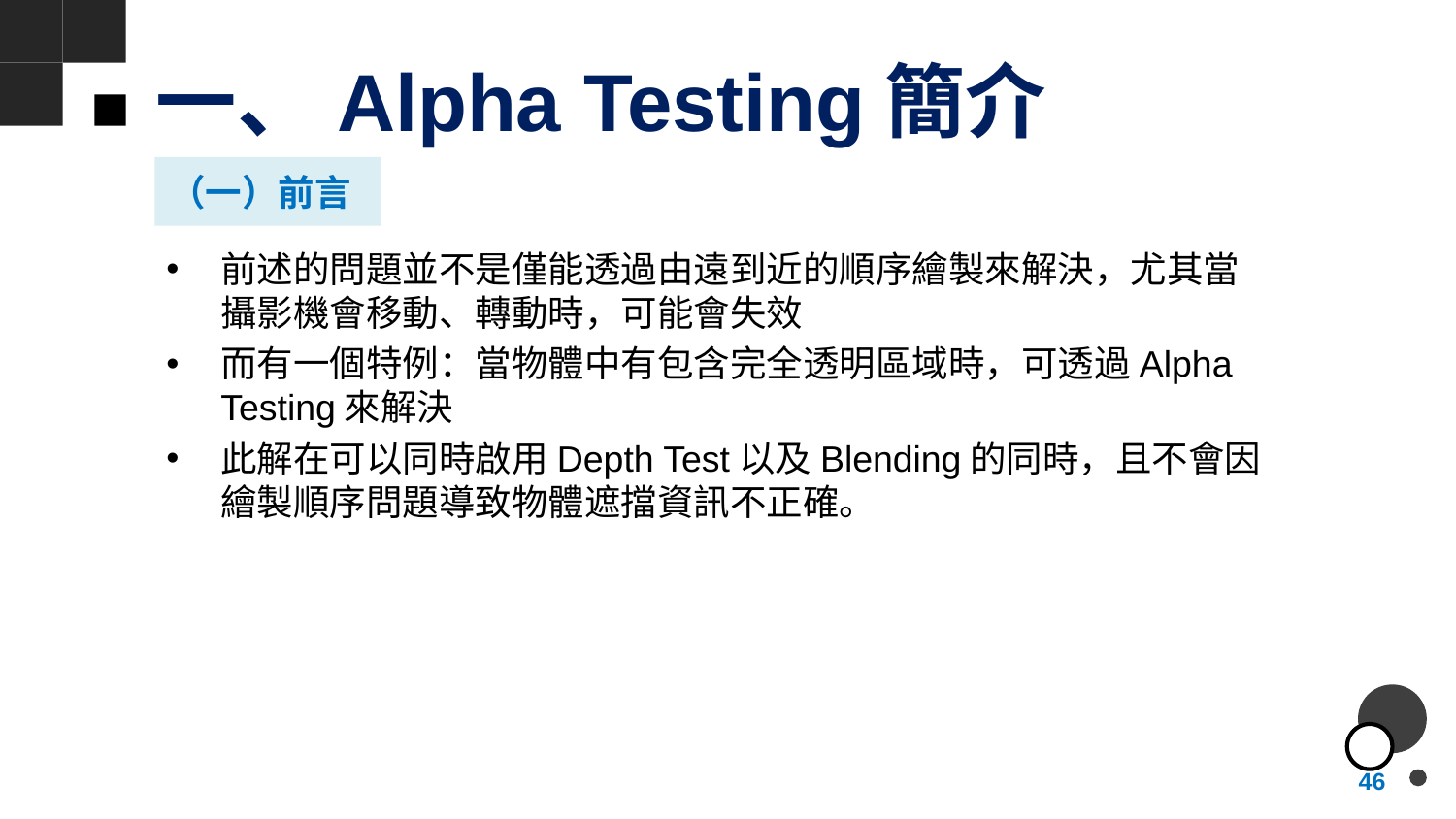

# 一、Alpha Testing簡介
（一）前言
前述的問題並不是僅能透過由遠到近的順序繪製來解決，尤其當攝影機會移動、轉動時，可能會失效
而有一個特例：當物體中有包含完全透明區域時，可透過Alpha Testing來解決
此解在可以同時啟用Depth Test以及Blending的同時，且不會因繪製順序問題導致物體遮擋資訊不正確。

46